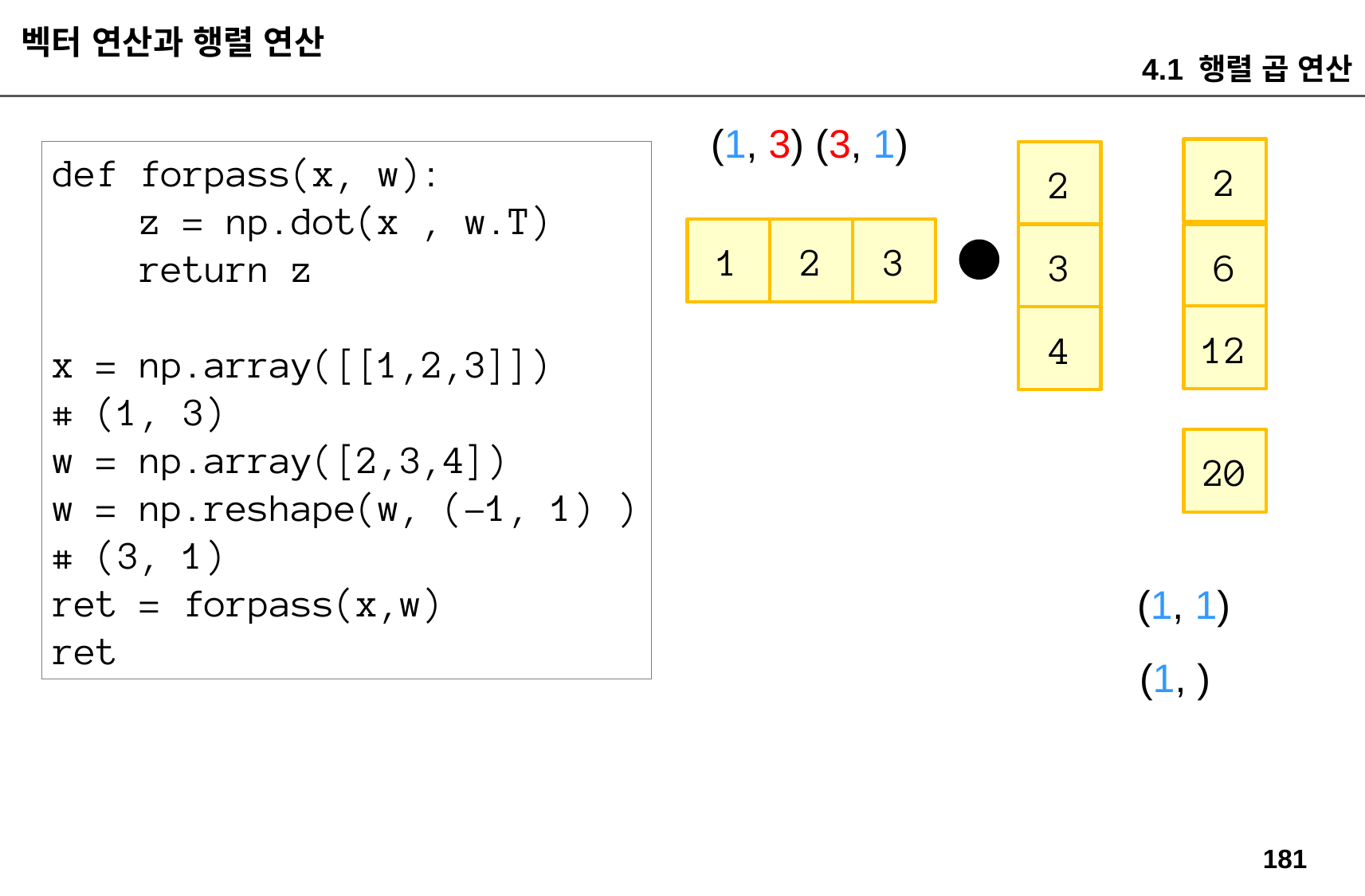

벡터 연산과 행렬 연산
4.1 행렬 곱 연산
(1, 3) (3, 1)
2
def forpass(x, w):
    z = np.dot(x , w.T)
    return z

x = np.array([[1,2,3]])
# (1, 3)
w = np.array([2,3,4])
w = np.reshape(w, (-1, 1) )
# (3, 1)
ret = forpass(x,w)
ret
2
3
2
1
.
3
6

12
4
20
(1, 1)
(1, )